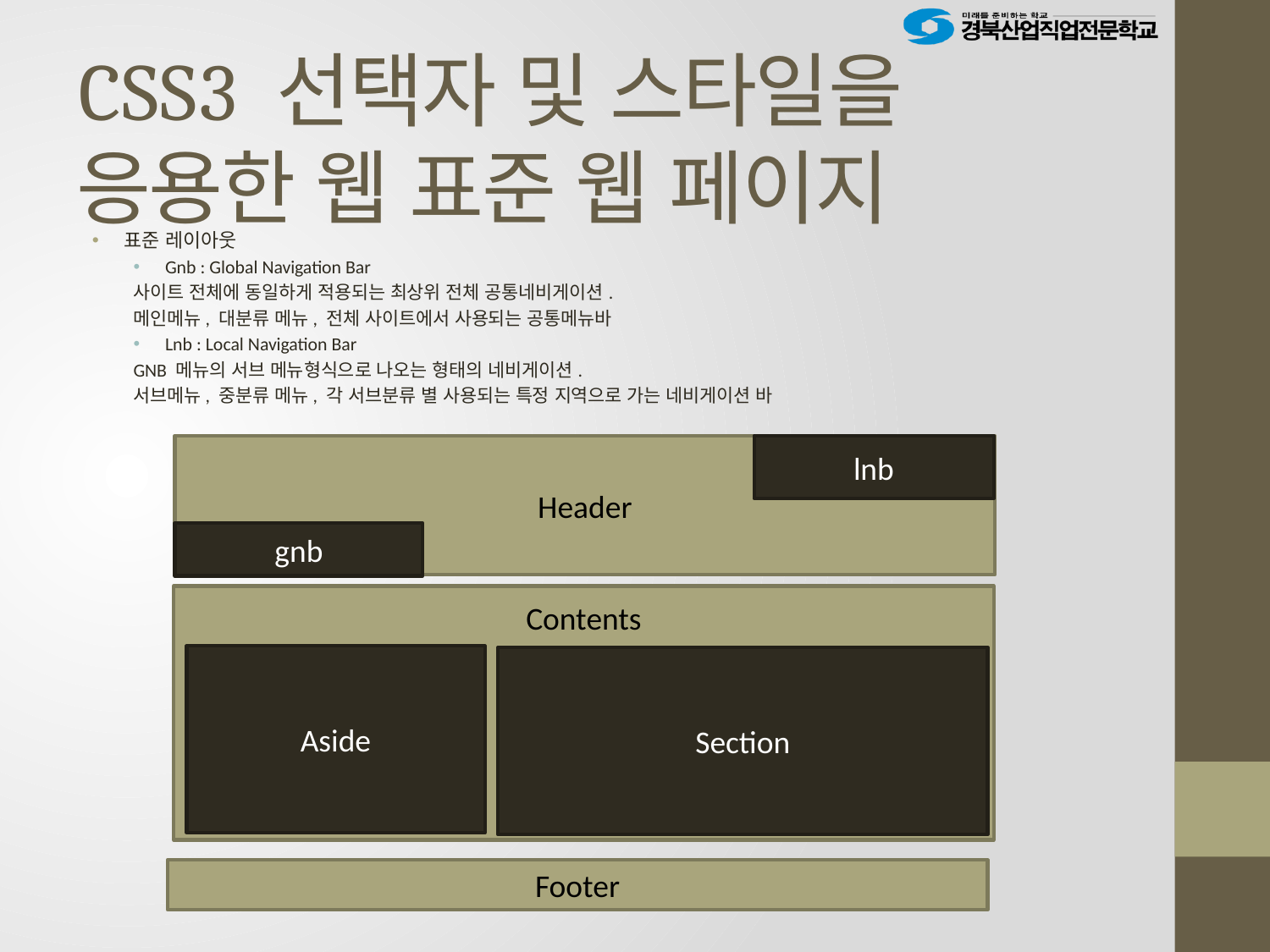

# CSS3 선택자 및 스타일을 응용한 웹 표준 웹 페이지
표준 레이아웃
Gnb : Global Navigation Bar
사이트 전체에 동일하게 적용되는 최상위 전체 공통네비게이션.
메인메뉴, 대분류 메뉴, 전체 사이트에서 사용되는 공통메뉴바
Lnb : Local Navigation Bar
GNB 메뉴의 서브 메뉴형식으로 나오는 형태의 네비게이션.
서브메뉴, 중분류 메뉴, 각 서브분류 별 사용되는 특정 지역으로 가는 네비게이션 바

Header
lnb
gnb
Contents

Aside
Section
Footer